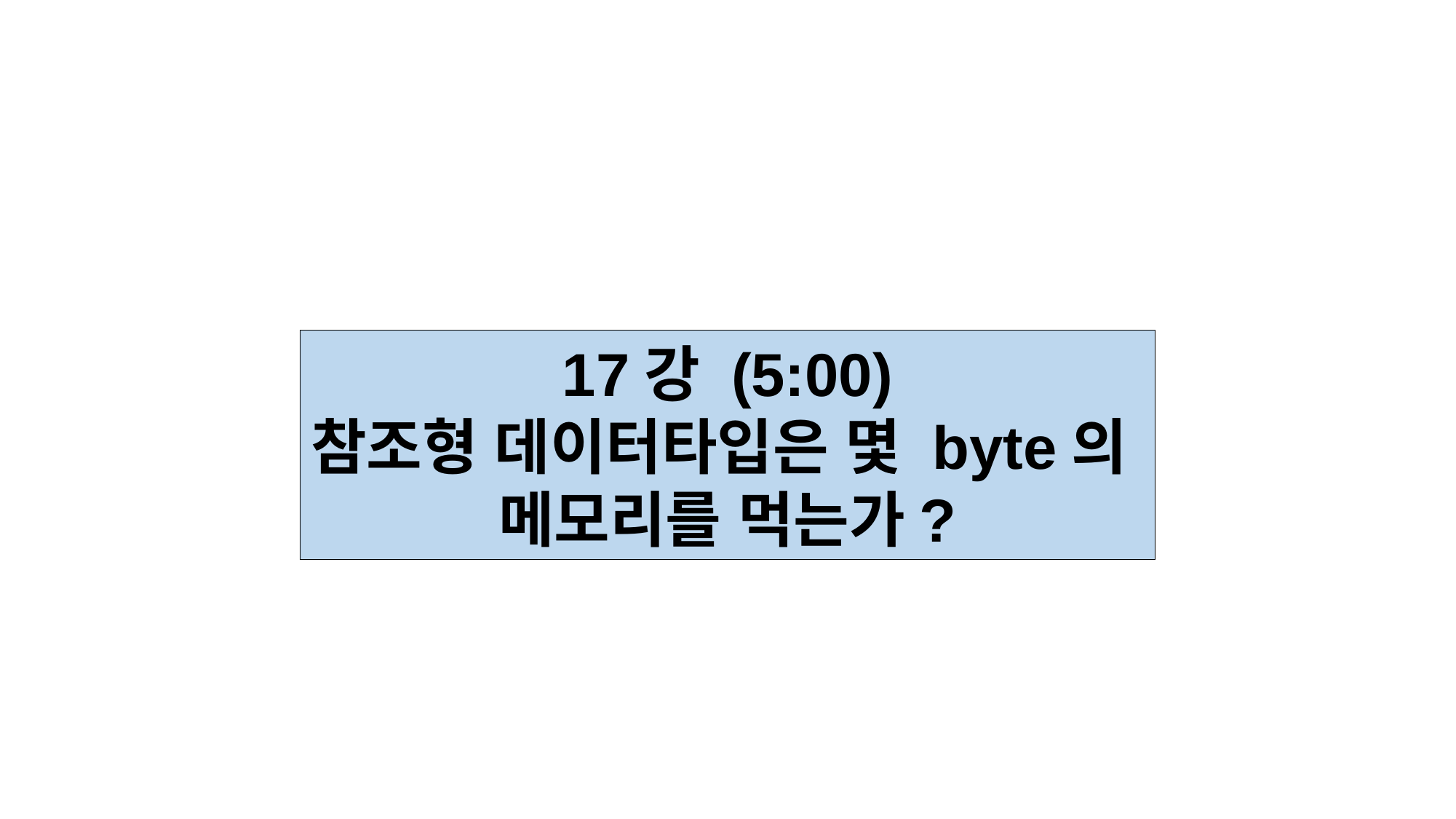

17강 (5:00)
참조형 데이터타입은 몇 byte의
메모리를 먹는가?